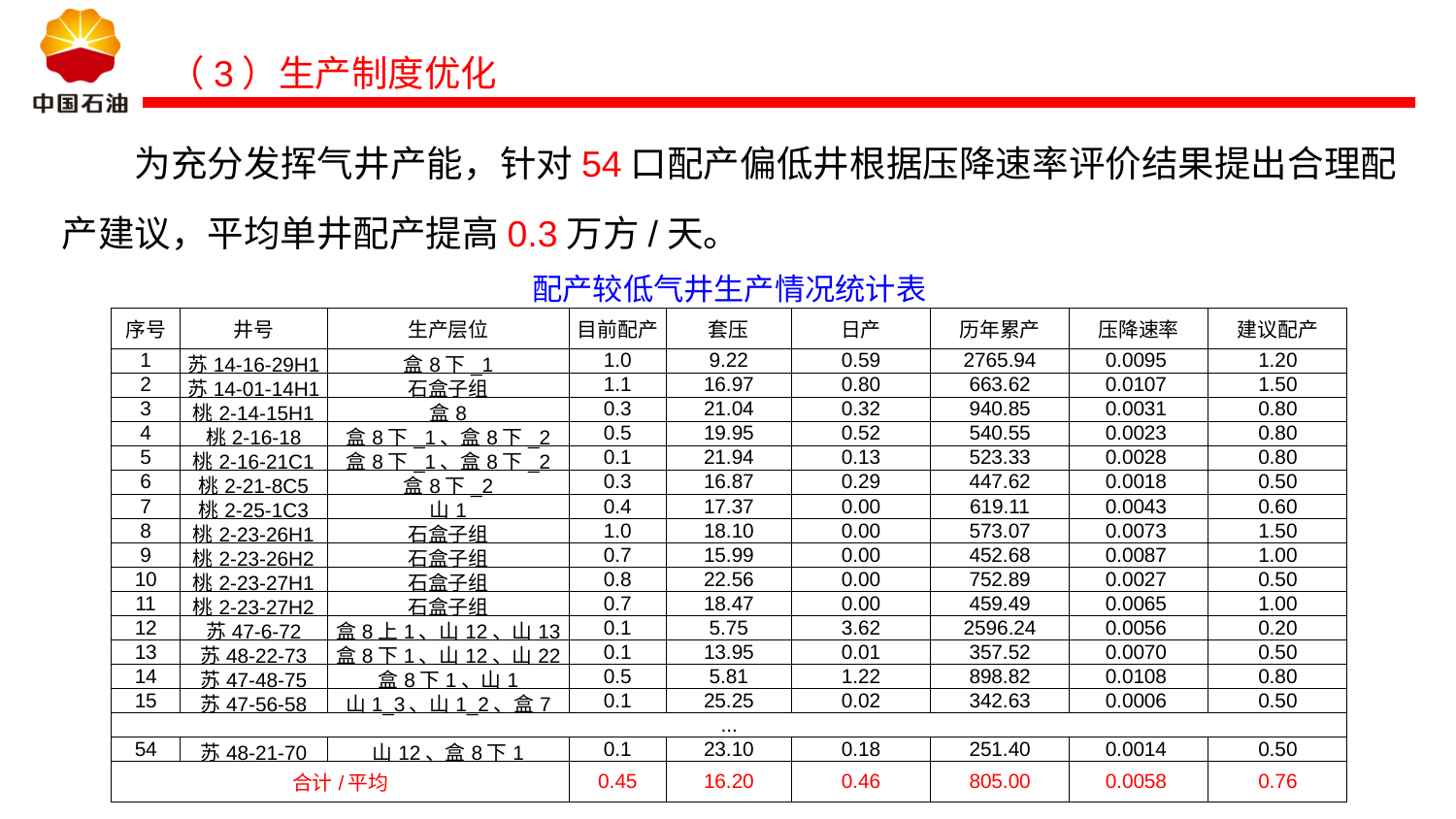

（3）生产制度优化
为充分发挥气井产能，针对54口配产偏低井根据压降速率评价结果提出合理配产建议，平均单井配产提高0.3万方/天。
配产较低气井生产情况统计表
| 序号 | 井号 | 生产层位 | 目前配产 | 套压 | 日产 | 历年累产 | 压降速率 | 建议配产 |
| --- | --- | --- | --- | --- | --- | --- | --- | --- |
| 1 | 苏14-16-29H1 | 盒8下\_1 | 1.0 | 9.22 | 0.59 | 2765.94 | 0.0095 | 1.20 |
| 2 | 苏14-01-14H1 | 石盒子组 | 1.1 | 16.97 | 0.80 | 663.62 | 0.0107 | 1.50 |
| 3 | 桃2-14-15H1 | 盒8 | 0.3 | 21.04 | 0.32 | 940.85 | 0.0031 | 0.80 |
| 4 | 桃2-16-18 | 盒8下\_1、盒8下\_2 | 0.5 | 19.95 | 0.52 | 540.55 | 0.0023 | 0.80 |
| 5 | 桃2-16-21C1 | 盒8下\_1、盒8下\_2 | 0.1 | 21.94 | 0.13 | 523.33 | 0.0028 | 0.80 |
| 6 | 桃2-21-8C5 | 盒8下\_2 | 0.3 | 16.87 | 0.29 | 447.62 | 0.0018 | 0.50 |
| 7 | 桃2-25-1C3 | 山1 | 0.4 | 17.37 | 0.00 | 619.11 | 0.0043 | 0.60 |
| 8 | 桃2-23-26H1 | 石盒子组 | 1.0 | 18.10 | 0.00 | 573.07 | 0.0073 | 1.50 |
| 9 | 桃2-23-26H2 | 石盒子组 | 0.7 | 15.99 | 0.00 | 452.68 | 0.0087 | 1.00 |
| 10 | 桃2-23-27H1 | 石盒子组 | 0.8 | 22.56 | 0.00 | 752.89 | 0.0027 | 0.50 |
| 11 | 桃2-23-27H2 | 石盒子组 | 0.7 | 18.47 | 0.00 | 459.49 | 0.0065 | 1.00 |
| 12 | 苏47-6-72 | 盒8上1、山12、山13 | 0.1 | 5.75 | 3.62 | 2596.24 | 0.0056 | 0.20 |
| 13 | 苏48-22-73 | 盒8下1、山12、山22 | 0.1 | 13.95 | 0.01 | 357.52 | 0.0070 | 0.50 |
| 14 | 苏47-48-75 | 盒8下1、山1 | 0.5 | 5.81 | 1.22 | 898.82 | 0.0108 | 0.80 |
| 15 | 苏47-56-58 | 山1\_3、山1\_2、盒7 | 0.1 | 25.25 | 0.02 | 342.63 | 0.0006 | 0.50 |
| ... |  |  |  |  |  |  |  |  |
| 54 | 苏48-21-70 | 山12、盒8下1 | 0.1 | 23.10 | 0.18 | 251.40 | 0.0014 | 0.50 |
| 合计/平均 |  |  | 0.45 | 16.20 | 0.46 | 805.00 | 0.0058 | 0.76 |